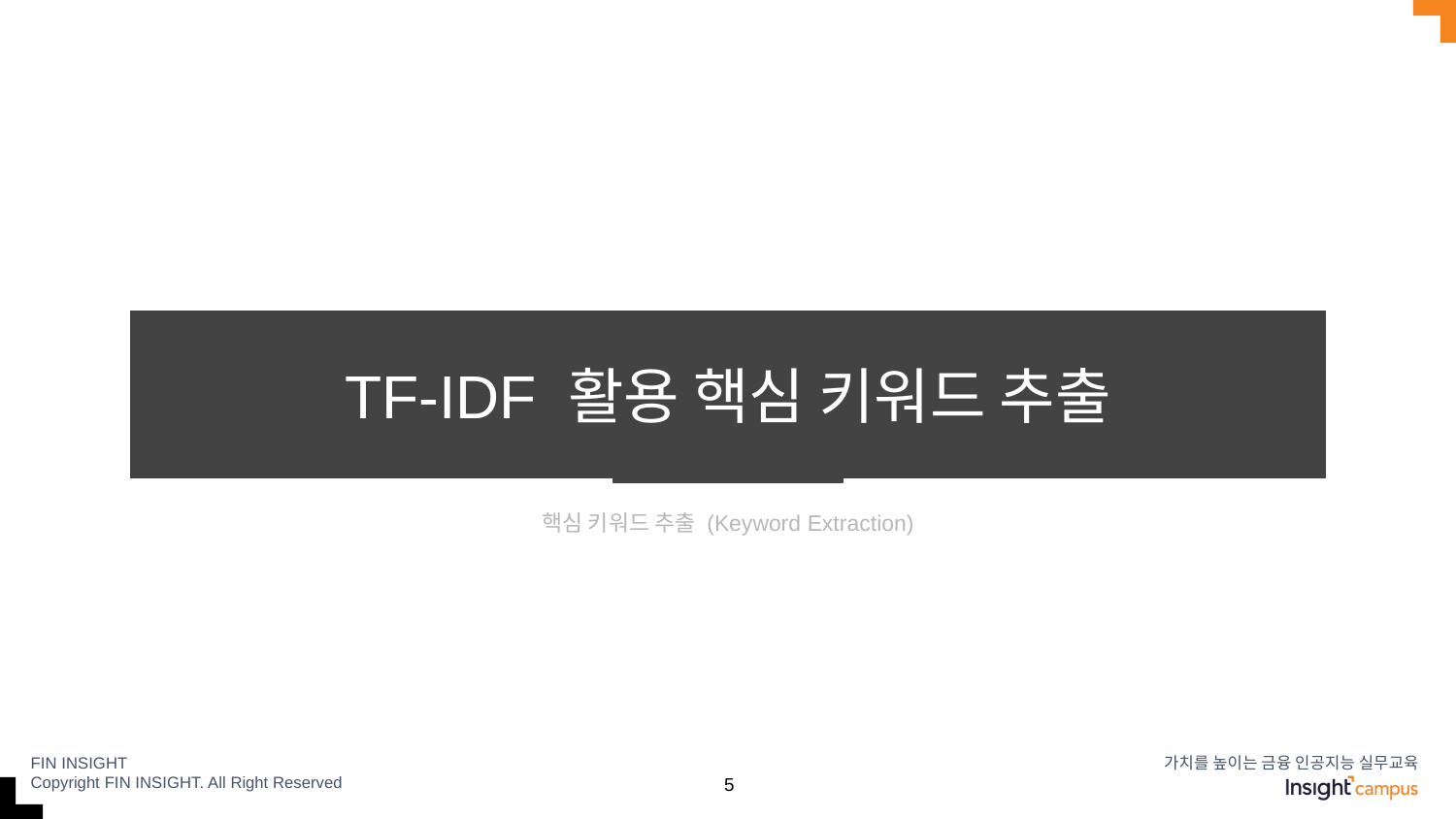

# TF-IDF 활용 핵심 키워드 추출
핵심 키워드 추출 (Keyword Extraction)

5